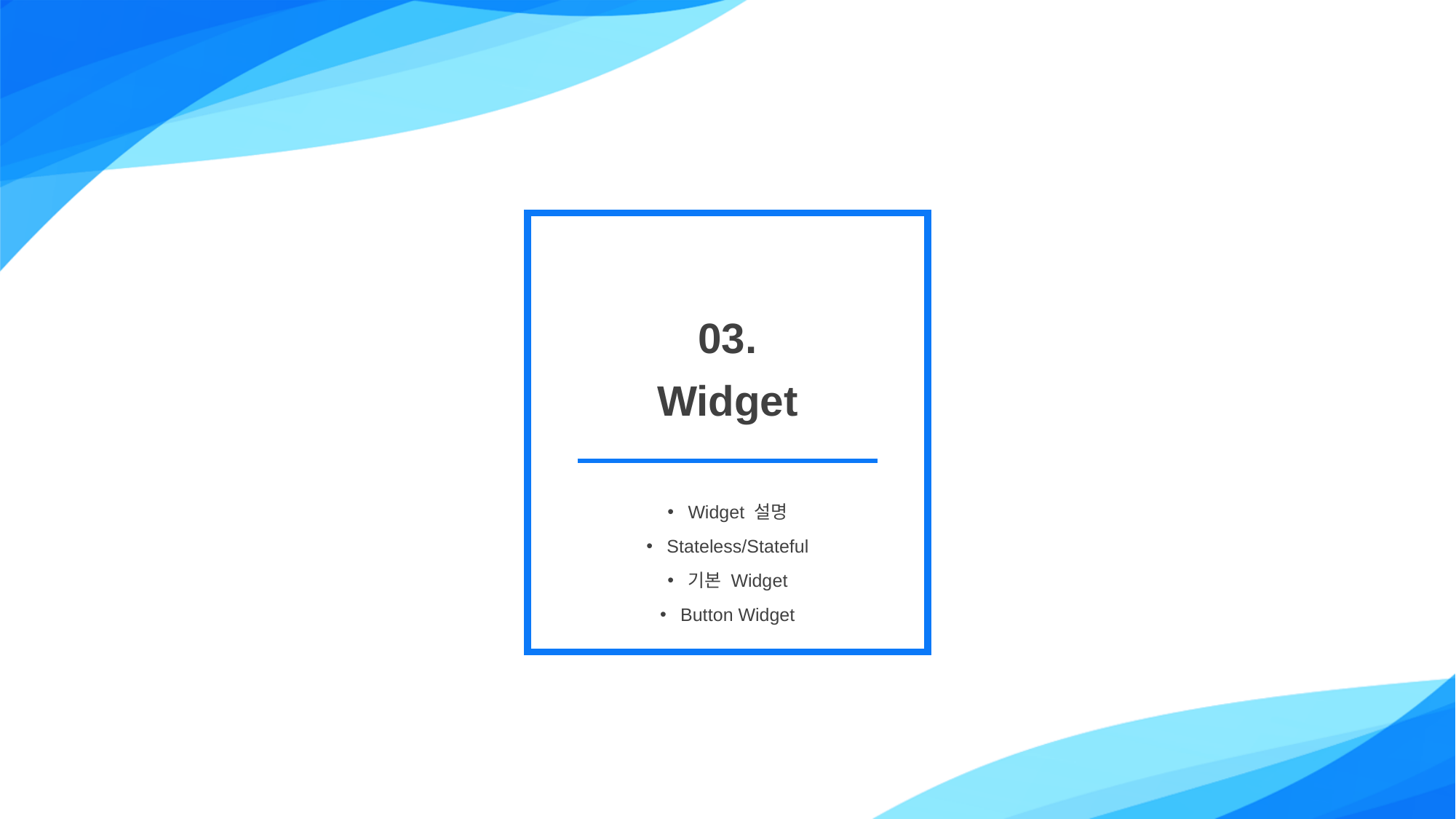

03.
Widget
Widget 설명
Stateless/Stateful
기본 Widget
Button Widget